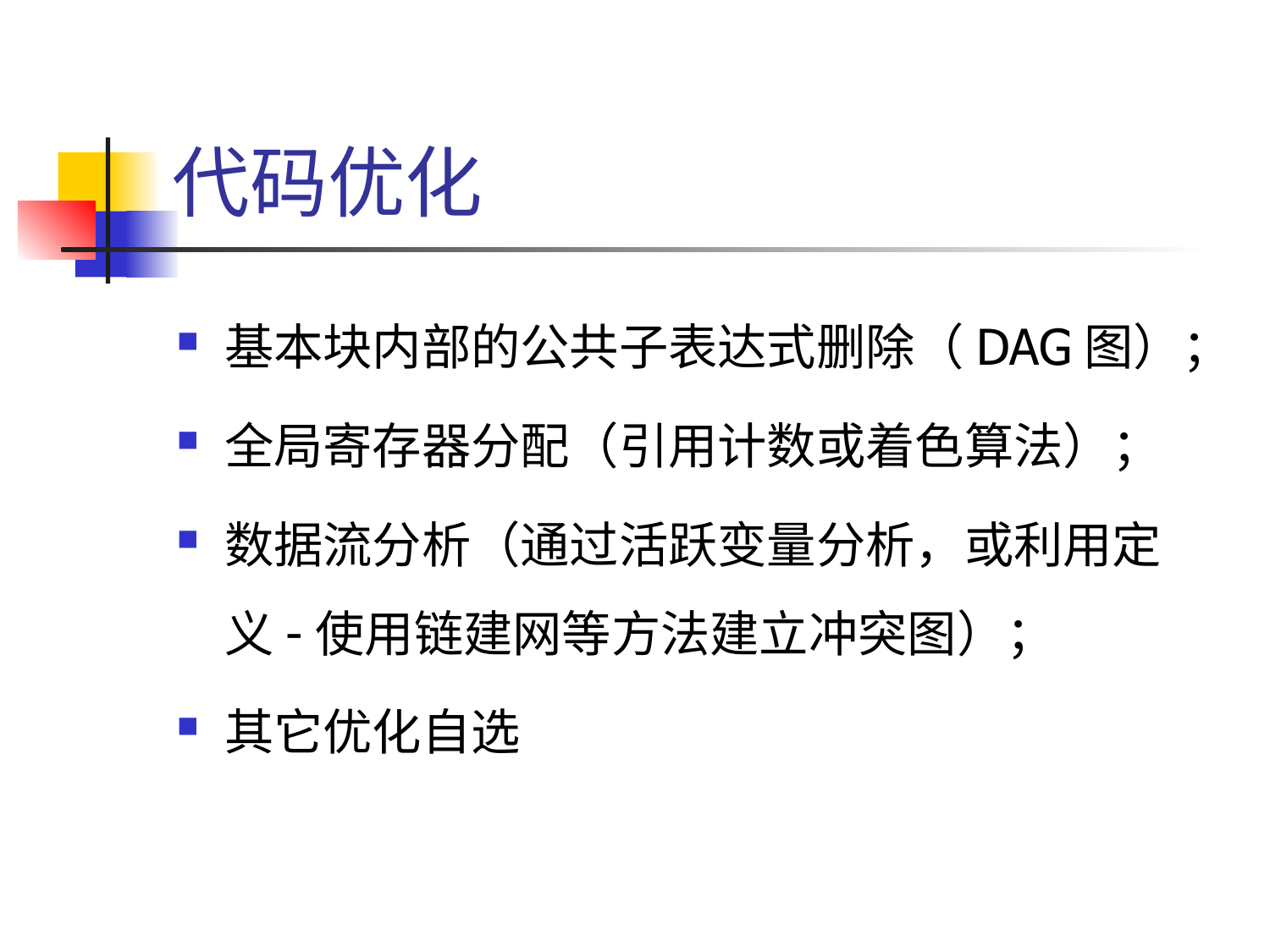

# 代码优化
基本块内部的公共子表达式删除（DAG图）；
全局寄存器分配（引用计数或着色算法）；
数据流分析（通过活跃变量分析，或利用定义-使用链建网等方法建立冲突图）；
其它优化自选